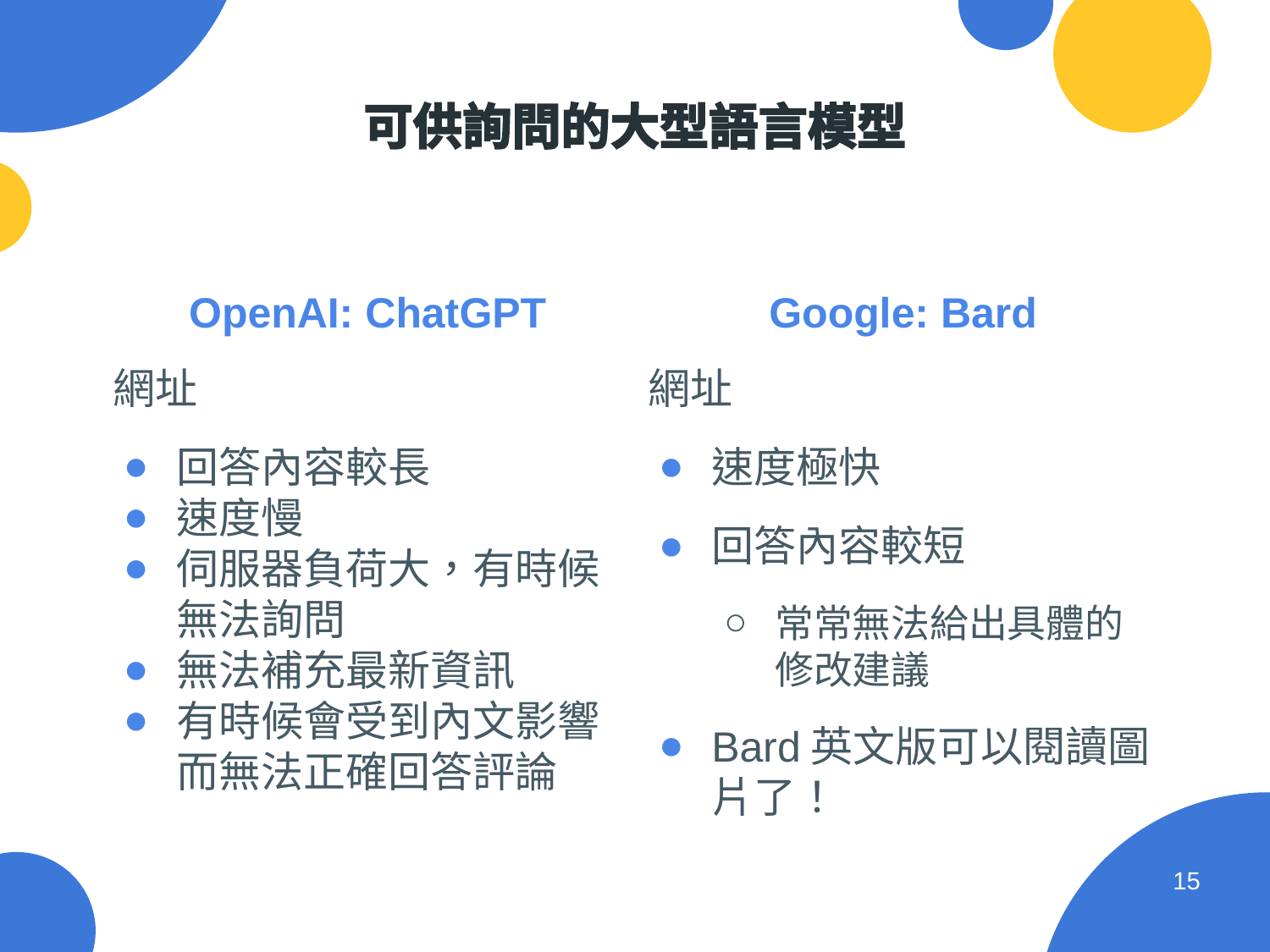

# 可供詢問的大型語言模型
OpenAI: ChatGPT
Google: Bard
網址
回答內容較長
速度慢
伺服器負荷大，有時候無法詢問
無法補充最新資訊
有時候會受到內文影響而無法正確回答評論

網址
速度極快
回答內容較短
常常無法給出具體的修改建議
Bard英文版可以閱讀圖片了！
15